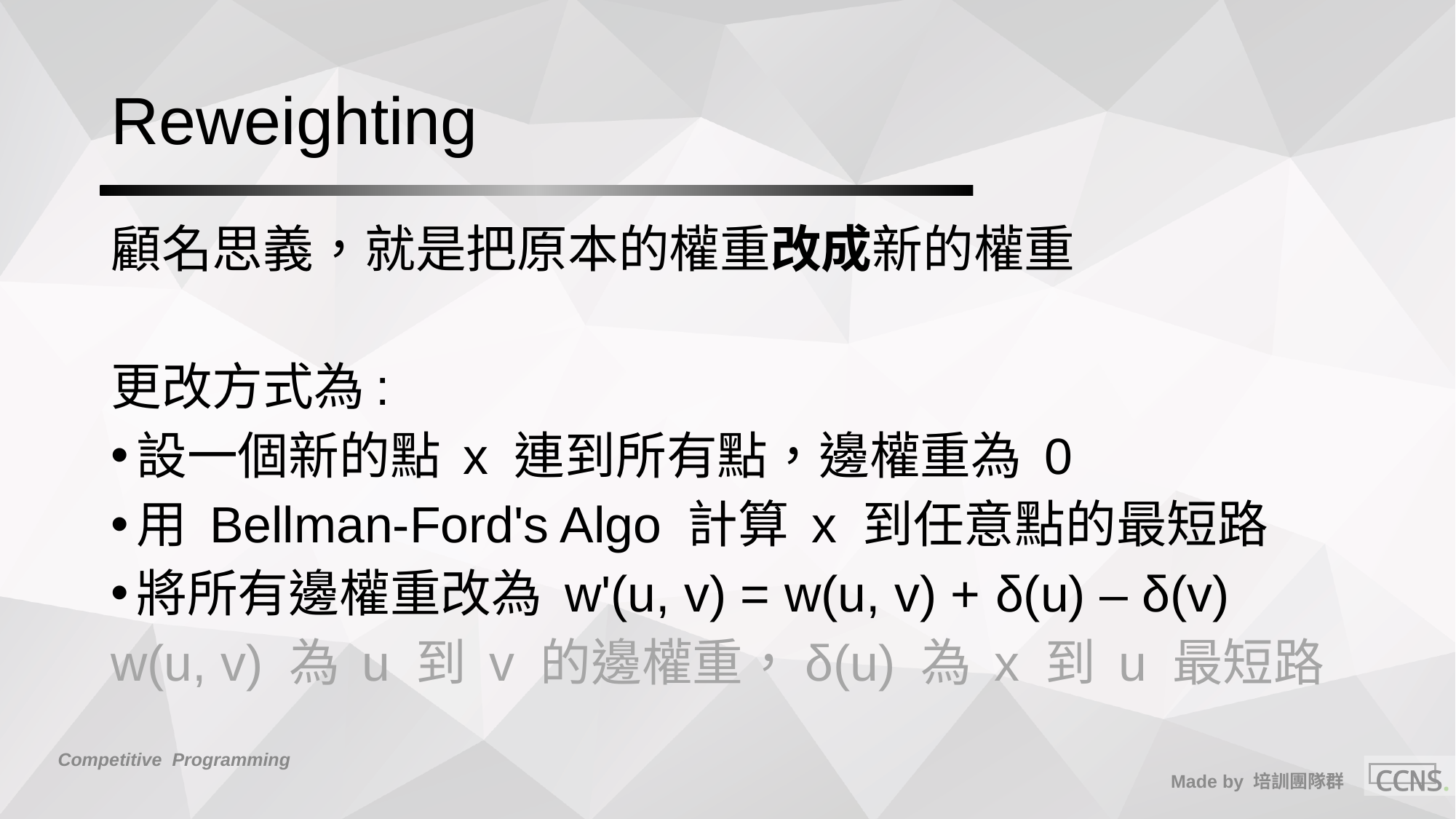

# Reweighting
顧名思義，就是把原本的權重改成新的權重

更改方式為:
設一個新的點 x 連到所有點，邊權重為 0
用 Bellman-Ford's Algo 計算 x 到任意點的最短路
將所有邊權重改為 w'(u, v) = w(u, v) + δ(u) – δ(v)
w(u, v) 為 u 到 v 的邊權重，δ(u) 為 x 到 u 最短路